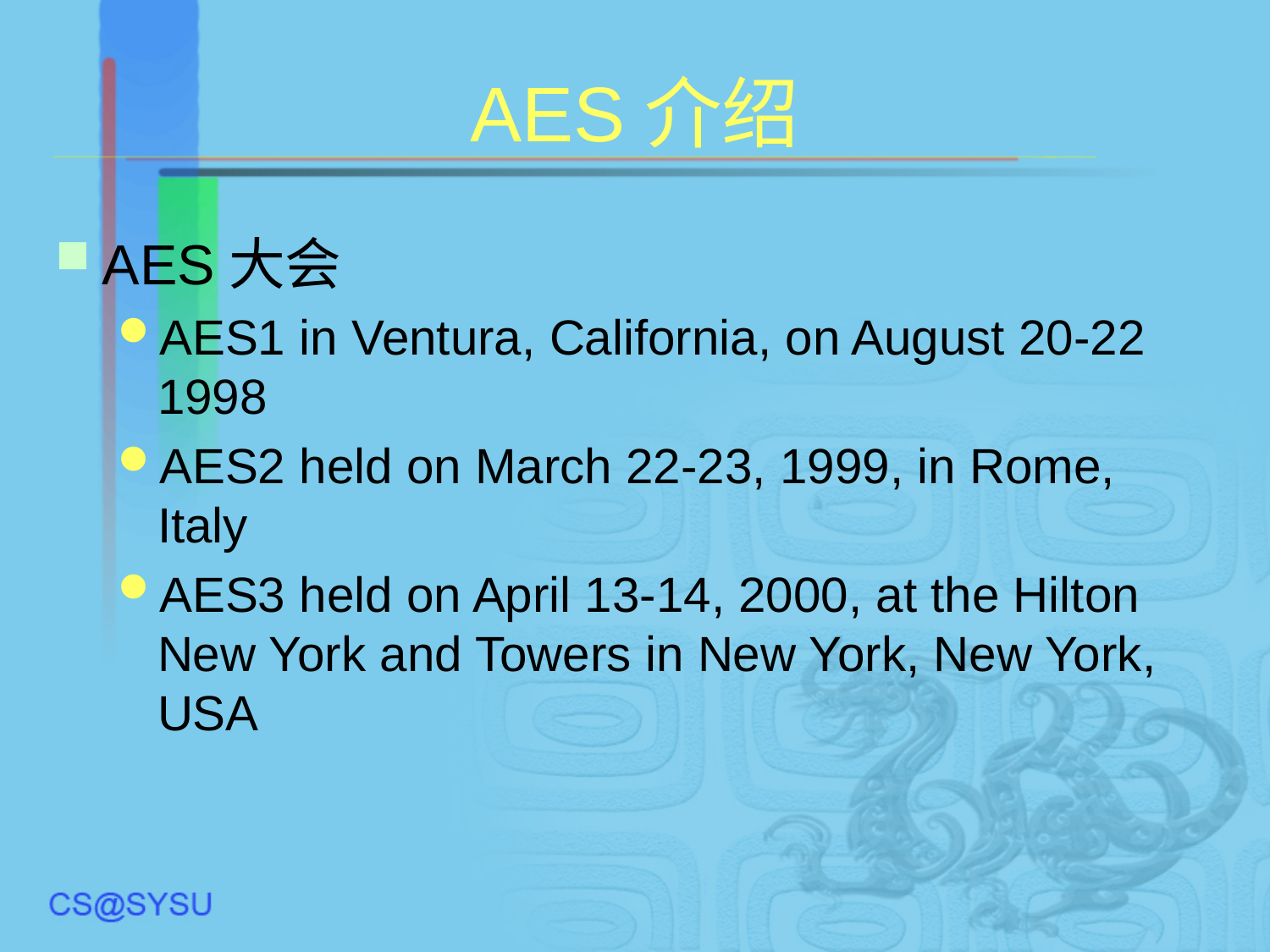

# AES介绍
AES大会
AES1 in Ventura, California, on August 20-22 1998
AES2 held on March 22-23, 1999, in Rome, Italy
AES3 held on April 13-14, 2000, at the Hilton New York and Towers in New York, New York, USA